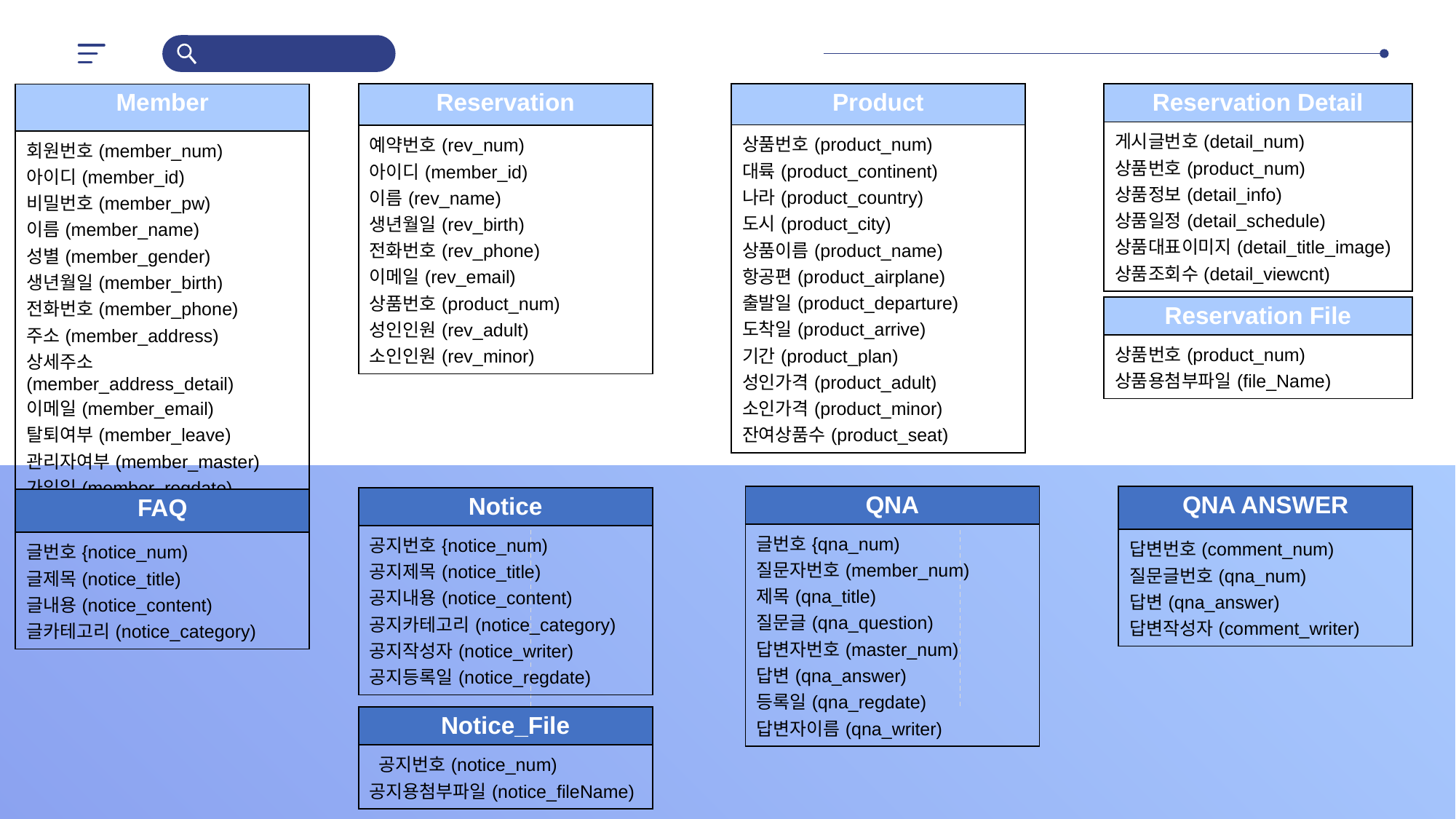

| Reservation |
| --- |
| 예약번호(rev\_num) 아이디(member\_id) 이름(rev\_name) 생년월일(rev\_birth) 전화번호(rev\_phone) 이메일(rev\_email) 상품번호(product\_num) 성인인원(rev\_adult) 소인인원(rev\_minor) |
| Product |
| --- |
| 상품번호(product\_num) 대륙(product\_continent) 나라(product\_country) 도시(product\_city) 상품이름(product\_name) 항공편(product\_airplane) 출발일(product\_departure) 도착일(product\_arrive) 기간(product\_plan) 성인가격(product\_adult) 소인가격(product\_minor) 잔여상품수(product\_seat) |
| Reservation Detail |
| --- |
| 게시글번호(detail\_num) 상품번호(product\_num) 상품정보(detail\_info) 상품일정(detail\_schedule) 상품대표이미지(detail\_title\_image) 상품조회수(detail\_viewcnt) |
| Member |
| --- |
| 회원번호(member\_num) 아이디(member\_id) 비밀번호(member\_pw) 이름(member\_name) 성별(member\_gender) 생년월일(member\_birth) 전화번호(member\_phone) 주소(member\_address) 상세주소(member\_address\_detail) 이메일(member\_email) 탈퇴여부(member\_leave) 관리자여부(member\_master) 가입일(member\_regdate) 수정일(member\_updatedate) |
| Reservation File |
| --- |
| 상품번호(product\_num) 상품용첨부파일(file\_Name) |

| QNA |
| --- |
| 글번호{qna\_num) 질문자번호(member\_num) 제목(qna\_title) 질문글(qna\_question) 답변자번호(master\_num) 답변(qna\_answer) 등록일(qna\_regdate) 답변자이름(qna\_writer) |
| QNA ANSWER |
| --- |
| 답변번호(comment\_num) 질문글번호(qna\_num) 답변(qna\_answer) 답변작성자(comment\_writer) |
| Notice |
| --- |
| 공지번호{notice\_num) 공지제목(notice\_title) 공지내용(notice\_content) 공지카테고리(notice\_category) 공지작성자(notice\_writer) 공지등록일(notice\_regdate) |
| FAQ |
| --- |
| 글번호{notice\_num) 글제목(notice\_title) 글내용(notice\_content) 글카테고리(notice\_category) |
| Notice\_File |
| --- |
| 공지번호(notice\_num) 공지용첨부파일(notice\_fileName) |